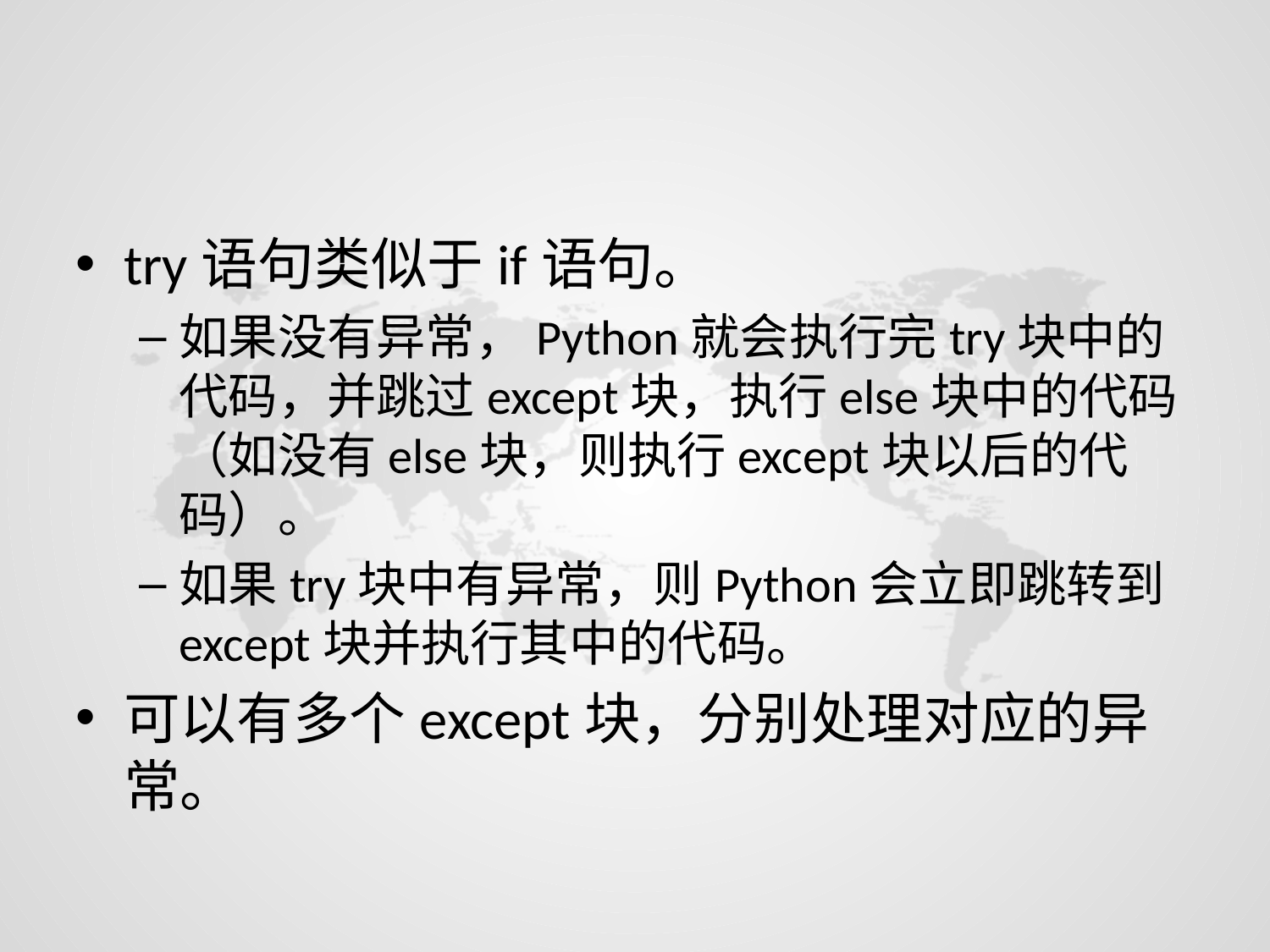

#
try语句类似于if语句。
如果没有异常，Python就会执行完try块中的代码，并跳过except块，执行else块中的代码（如没有else块，则执行except块以后的代码）。
如果try块中有异常，则Python会立即跳转到except块并执行其中的代码。
可以有多个except块，分别处理对应的异常。